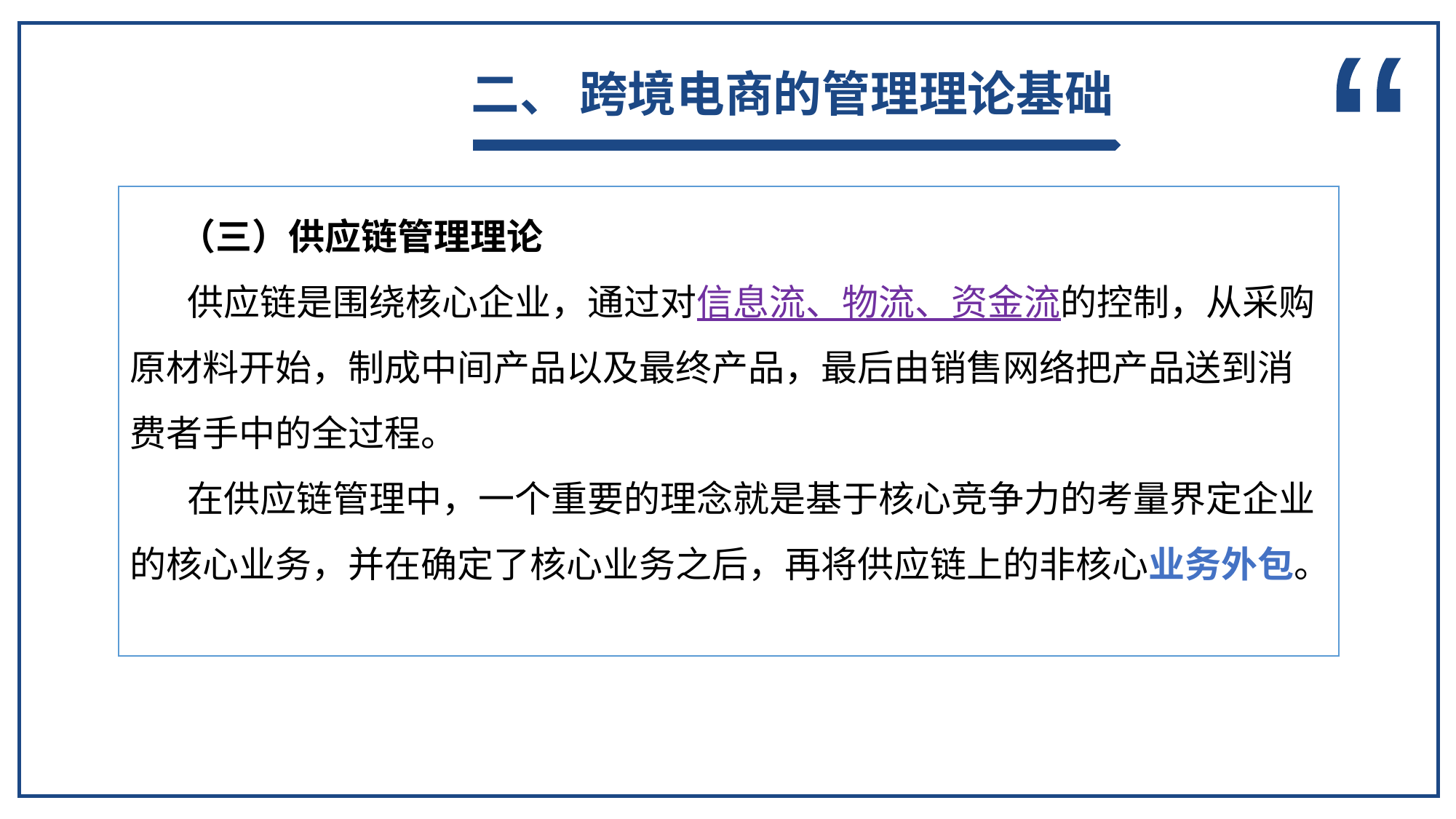

二、 跨境电商的管理理论基础

“
     （三）供应链管理理论
      供应链是围绕核心企业，通过对信息流、物流、资金流的控制，从采购原材料开始，制成中间产品以及最终产品，最后由销售网络把产品送到消费者手中的全过程。
      在供应链管理中，一个重要的理念就是基于核心竞争力的考量界定企业的核心业务，并在确定了核心业务之后，再将供应链上的非核心业务外包。